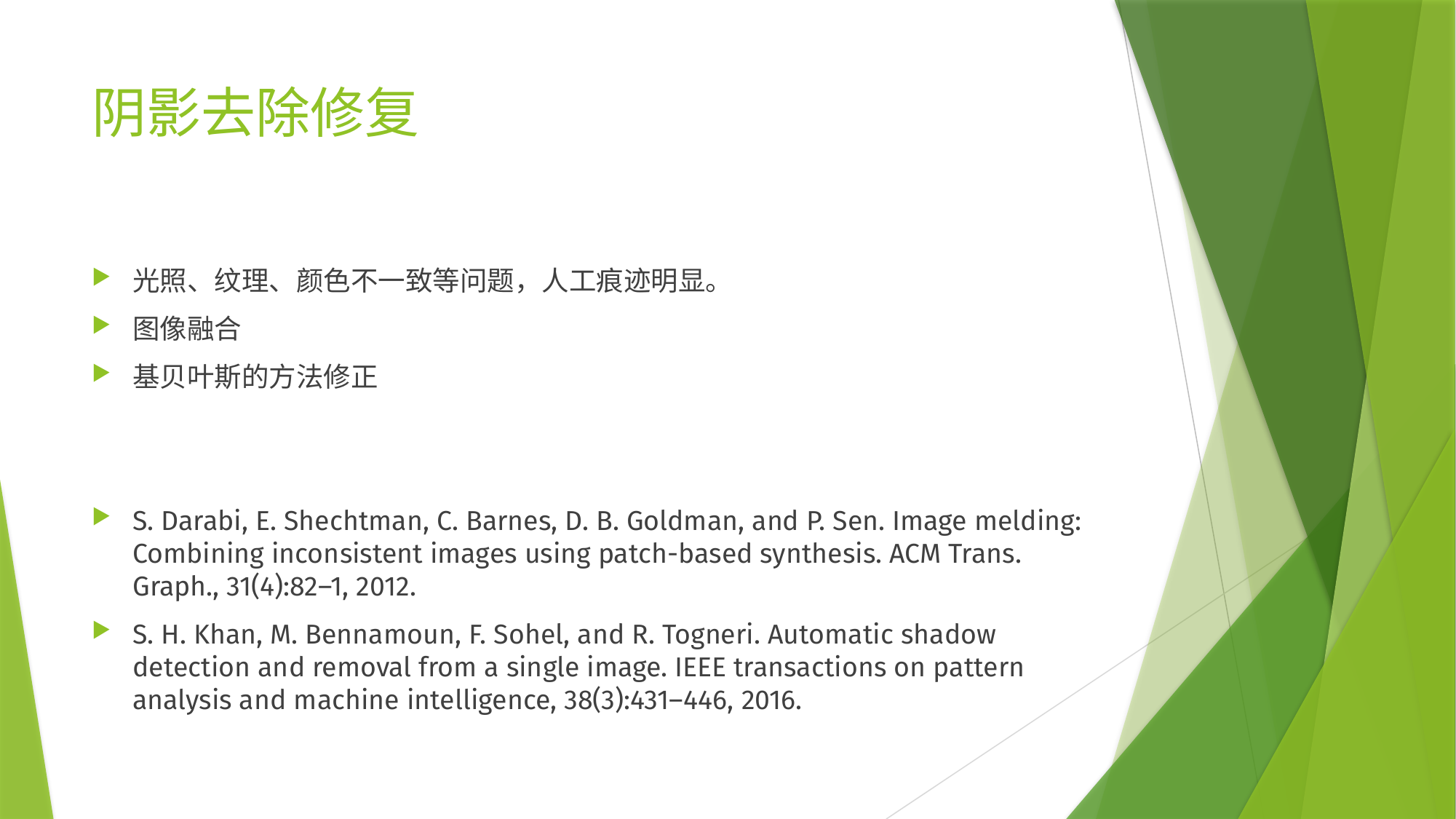

# 阴影去除修复
光照、纹理、颜色不一致等问题，人工痕迹明显。
图像融合
基贝叶斯的方法修正

S. Darabi, E. Shechtman, C. Barnes, D. B. Goldman, and P. Sen. Image melding: Combining inconsistent images using patch-based synthesis. ACM Trans. Graph., 31(4):82–1, 2012.
S. H. Khan, M. Bennamoun, F. Sohel, and R. Togneri. Automatic shadow detection and removal from a single image. IEEE transactions on pattern analysis and machine intelligence, 38(3):431–446, 2016.